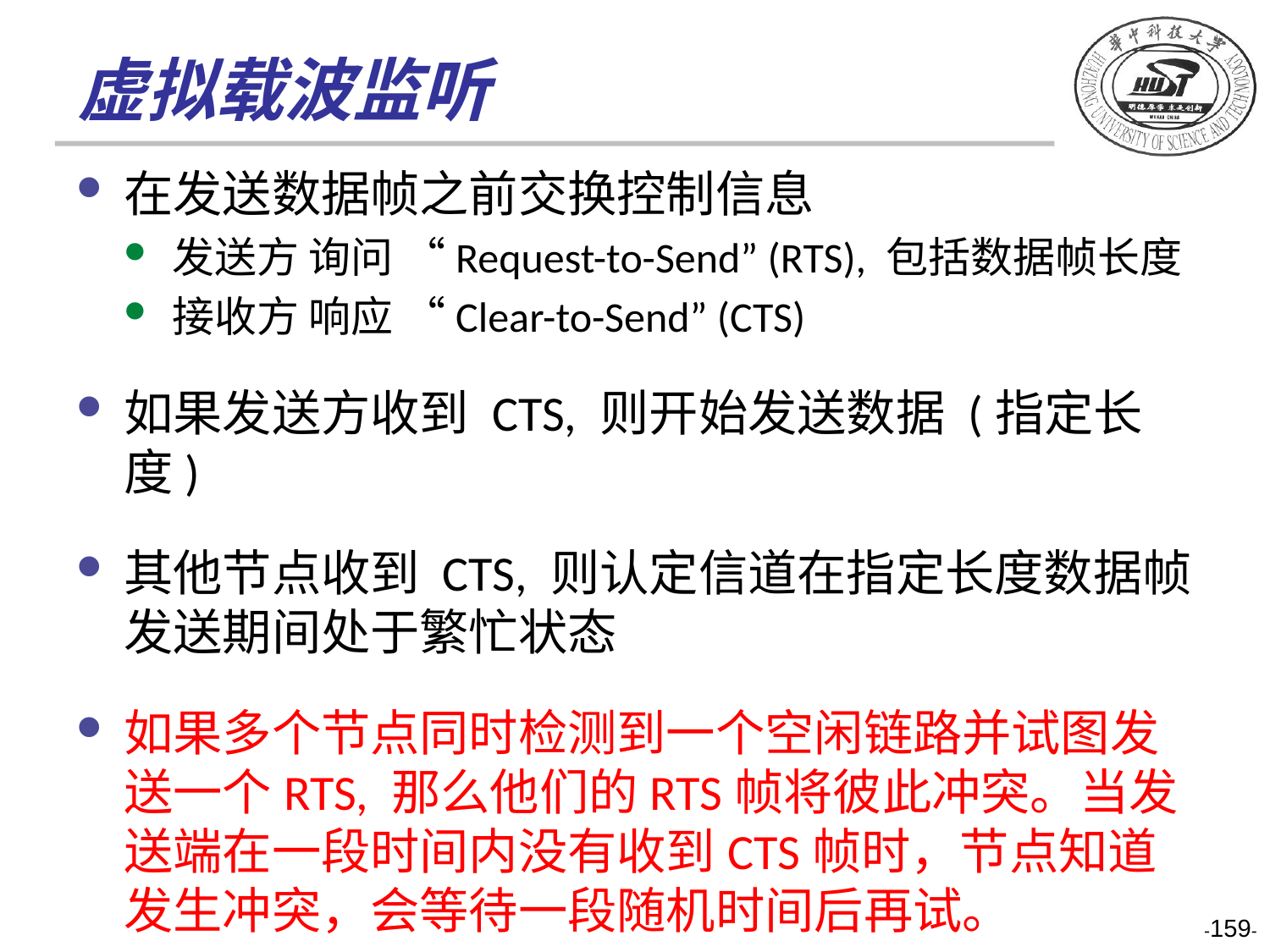

# 虚拟载波监听
在发送数据帧之前交换控制信息
发送方 询问 “Request-to-Send” (RTS), 包括数据帧长度
接收方 响应 “Clear-to-Send” (CTS)
如果发送方收到 CTS, 则开始发送数据 (指定长度)
其他节点收到 CTS, 则认定信道在指定长度数据帧发送期间处于繁忙状态
如果多个节点同时检测到一个空闲链路并试图发送一个RTS, 那么他们的RTS帧将彼此冲突。当发送端在一段时间内没有收到CTS帧时，节点知道发生冲突，会等待一段随机时间后再试。

-159-